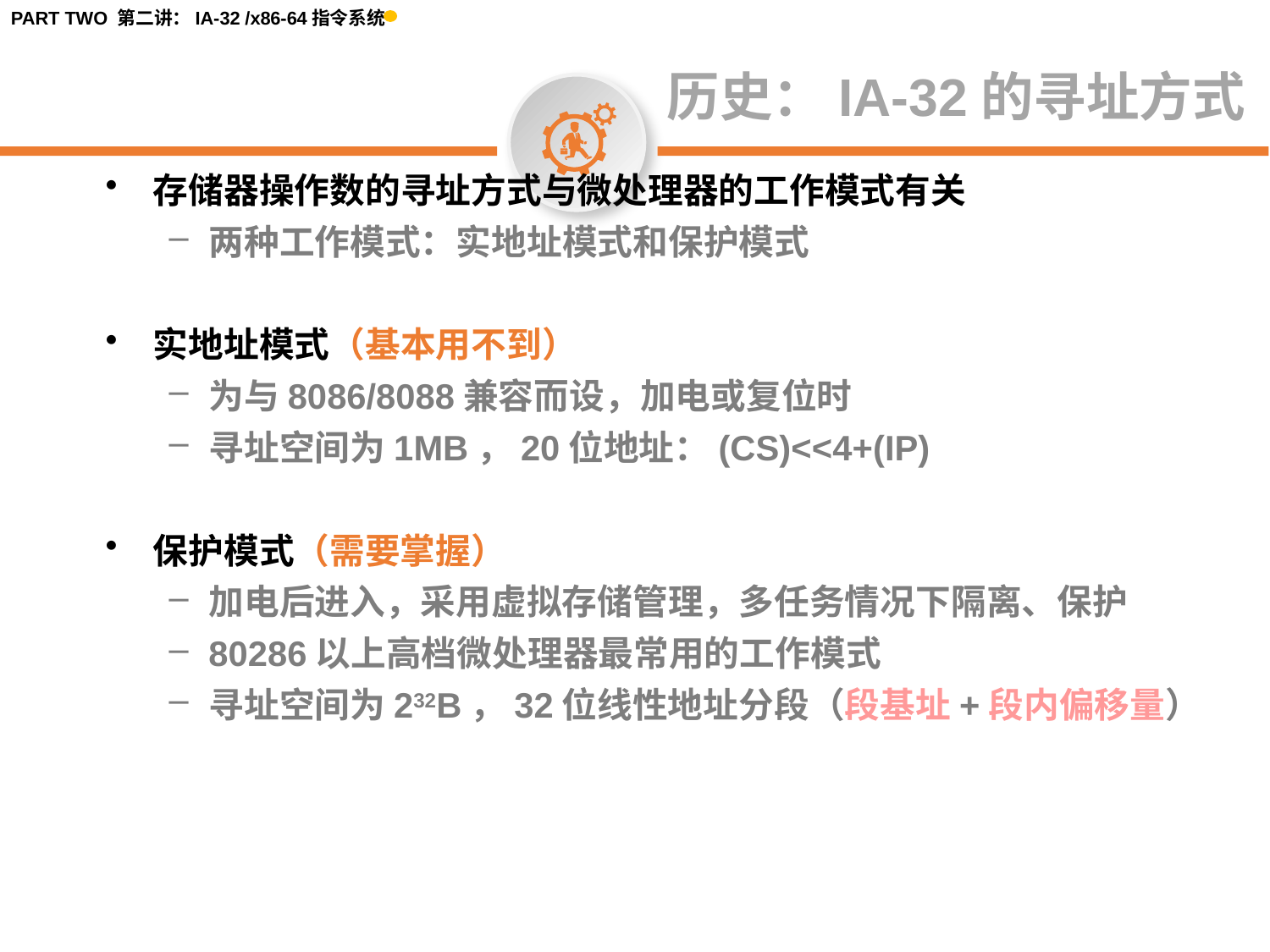

PART TWO 第二讲：IA-32 /x86-64指令系统

历史：IA-32的寻址方式

存储器操作数的寻址方式与微处理器的工作模式有关
两种工作模式：实地址模式和保护模式

实地址模式（基本用不到）
为与8086/8088兼容而设，加电或复位时
寻址空间为1MB，20位地址：(CS)<<4+(IP)

保护模式（需要掌握）
加电后进入，采用虚拟存储管理，多任务情况下隔离、保护
80286以上高档微处理器最常用的工作模式
寻址空间为232B，32位线性地址分段（段基址+段内偏移量）